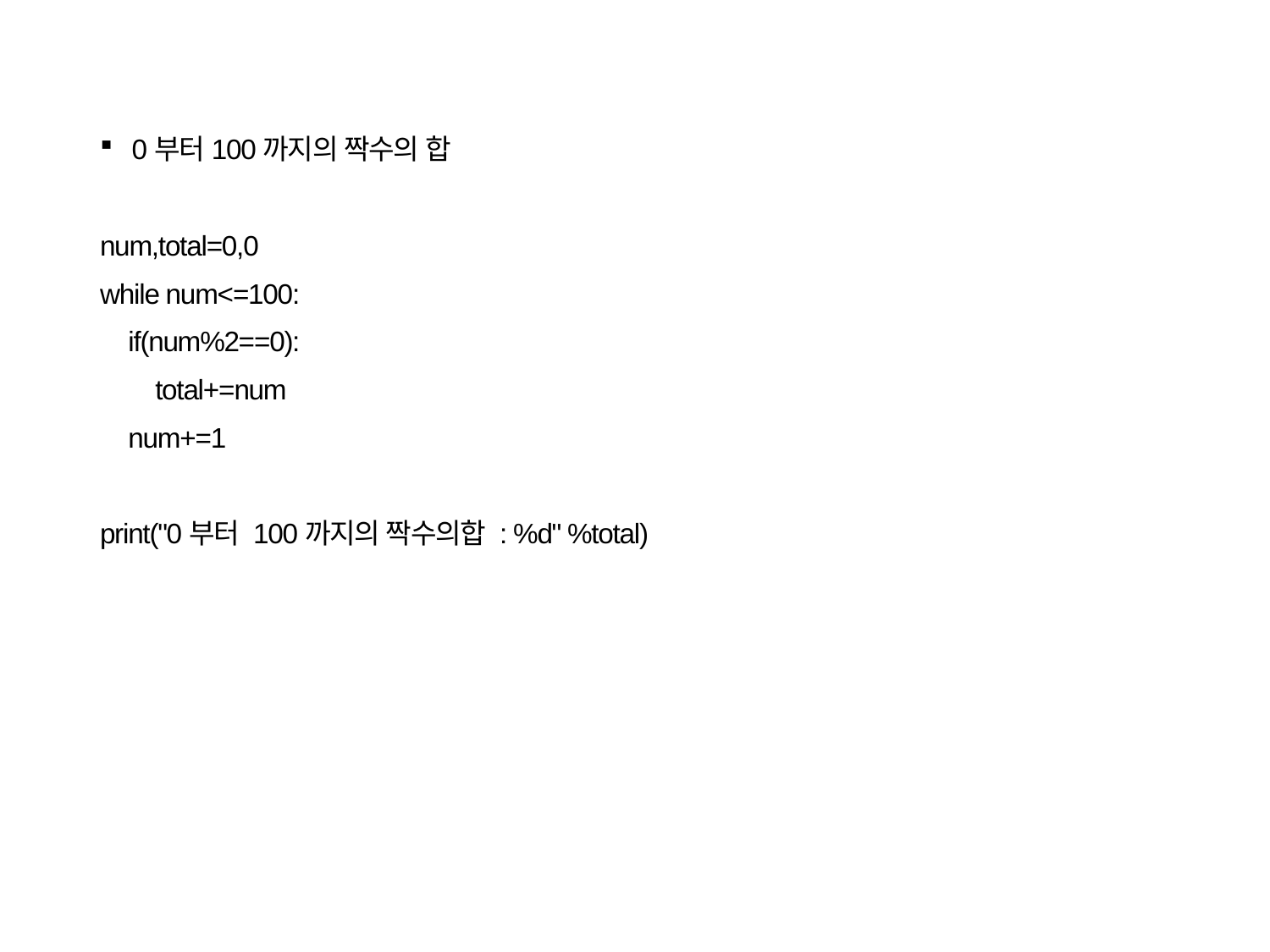

0부터100까지의 짝수의 합

num,total=0,0
while num<=100:
    if(num%2==0):
        total+=num
    num+=1

print("0부터 100까지의 짝수의합 : %d" %total)
24